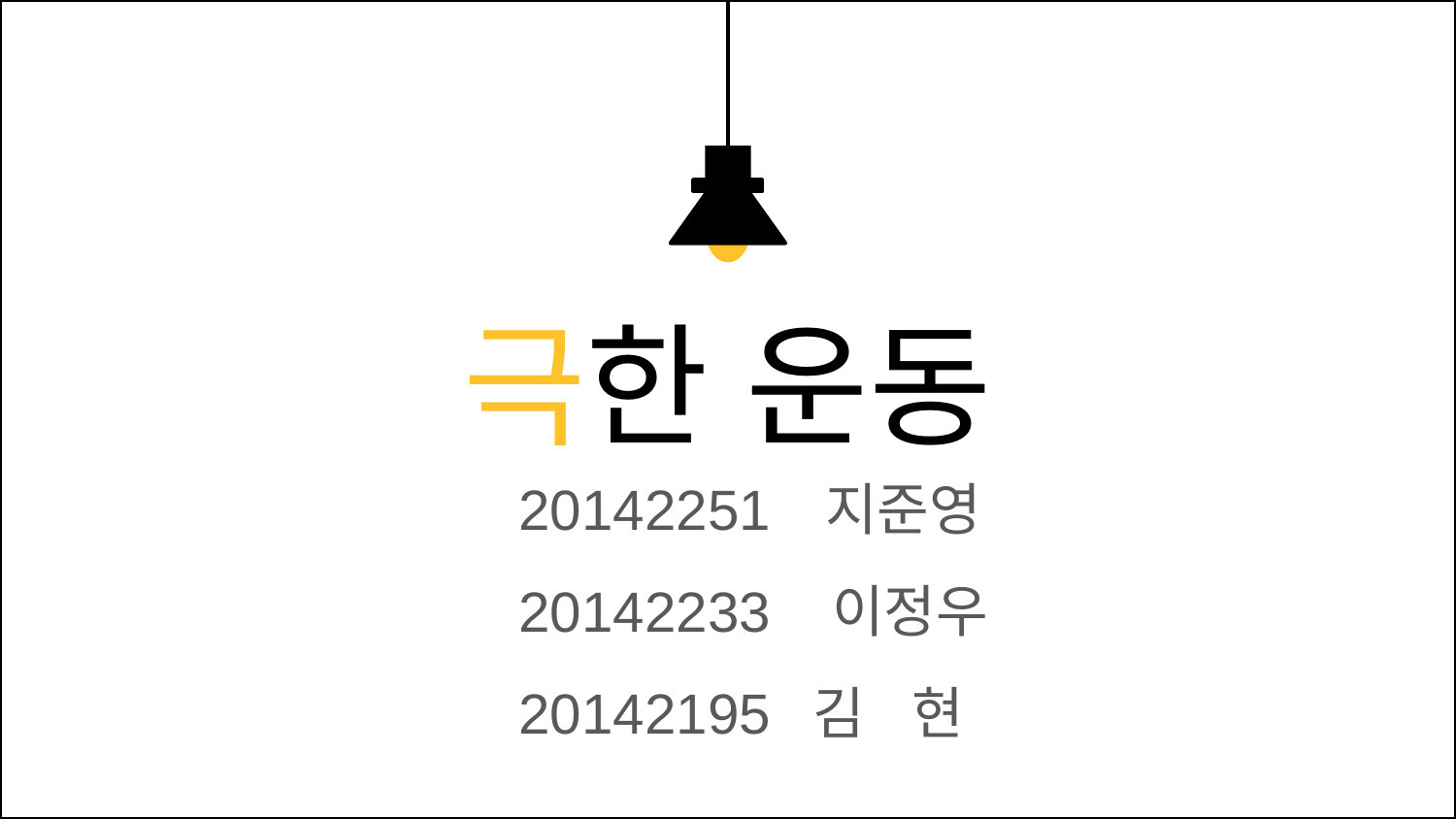

극한 운동
20142251    지준영
20142233   이정우
20142195   김   현